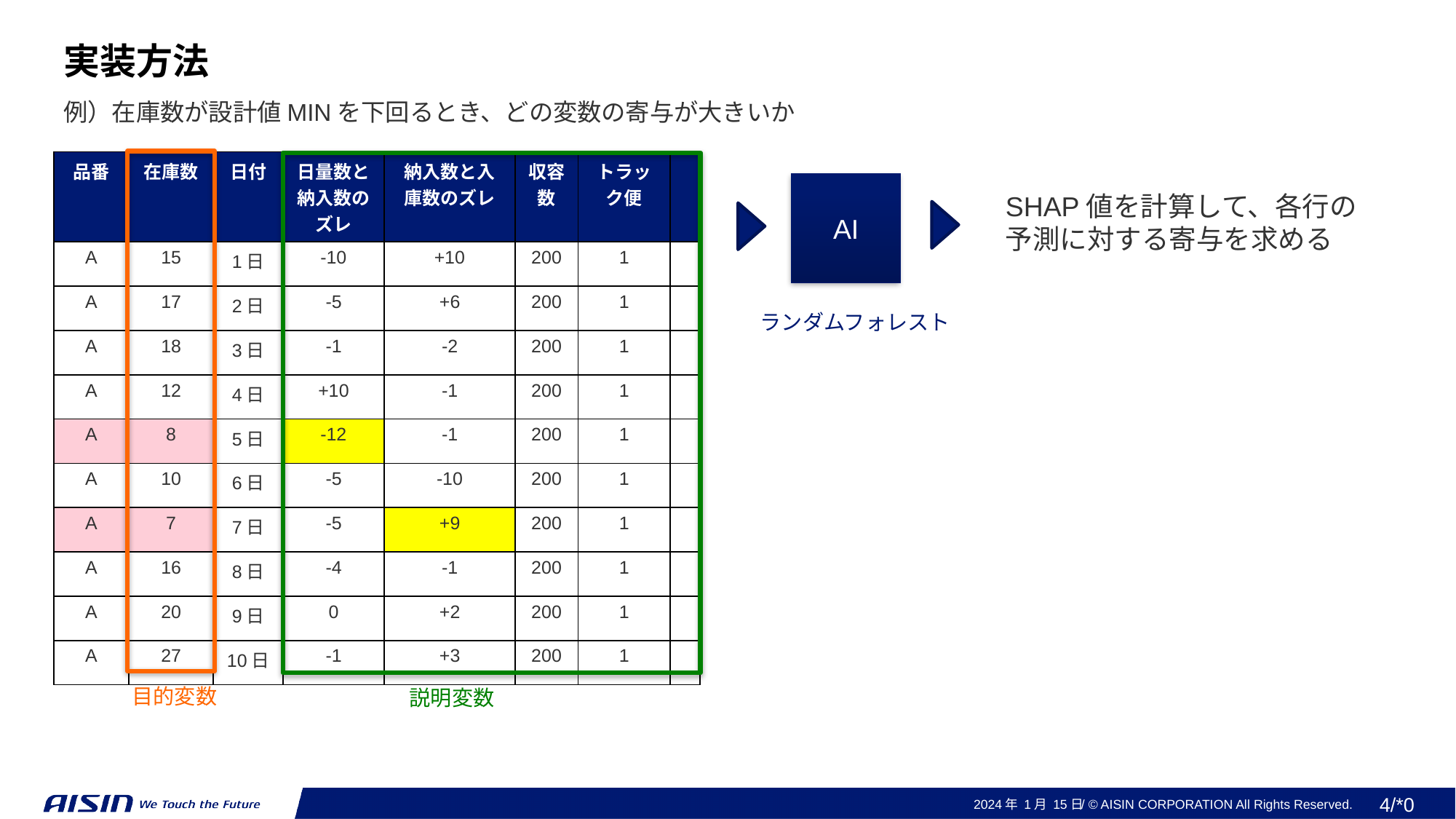

実装方法
例）在庫数が設計値MINを下回るとき、どの変数の寄与が大きいか

| 品番 | 在庫数 | 日付 | 日量数と納入数のズレ | 納入数と入庫数のズレ | 収容数 | トラック便 |  |
| --- | --- | --- | --- | --- | --- | --- | --- |
| A | 15 | 1日 | -10 | +10 | 200 | 1 |  |
| A | 17 | 2日 | -5 | +6 | 200 | 1 |  |
| A | 18 | 3日 | -1 | -2 | 200 | 1 |  |
| A | 12 | 4日 | +10 | -1 | 200 | 1 |  |
| A | 8 | 5日 | -12 | -1 | 200 | 1 |  |
| A | 10 | 6日 | -5 | -10 | 200 | 1 |  |
| A | 7 | 7日 | -5 | +9 | 200 | 1 |  |
| A | 16 | 8日 | -4 | -1 | 200 | 1 |  |
| A | 20 | 9日 | 0 | +2 | 200 | 1 |  |
| A | 27 | 10日 | -1 | +3 | 200 | 1 |  |

AI
SHAP値を計算して、各行の予測に対する寄与を求める

ランダムフォレスト
目的変数
説明変数
2024年 1月 15日